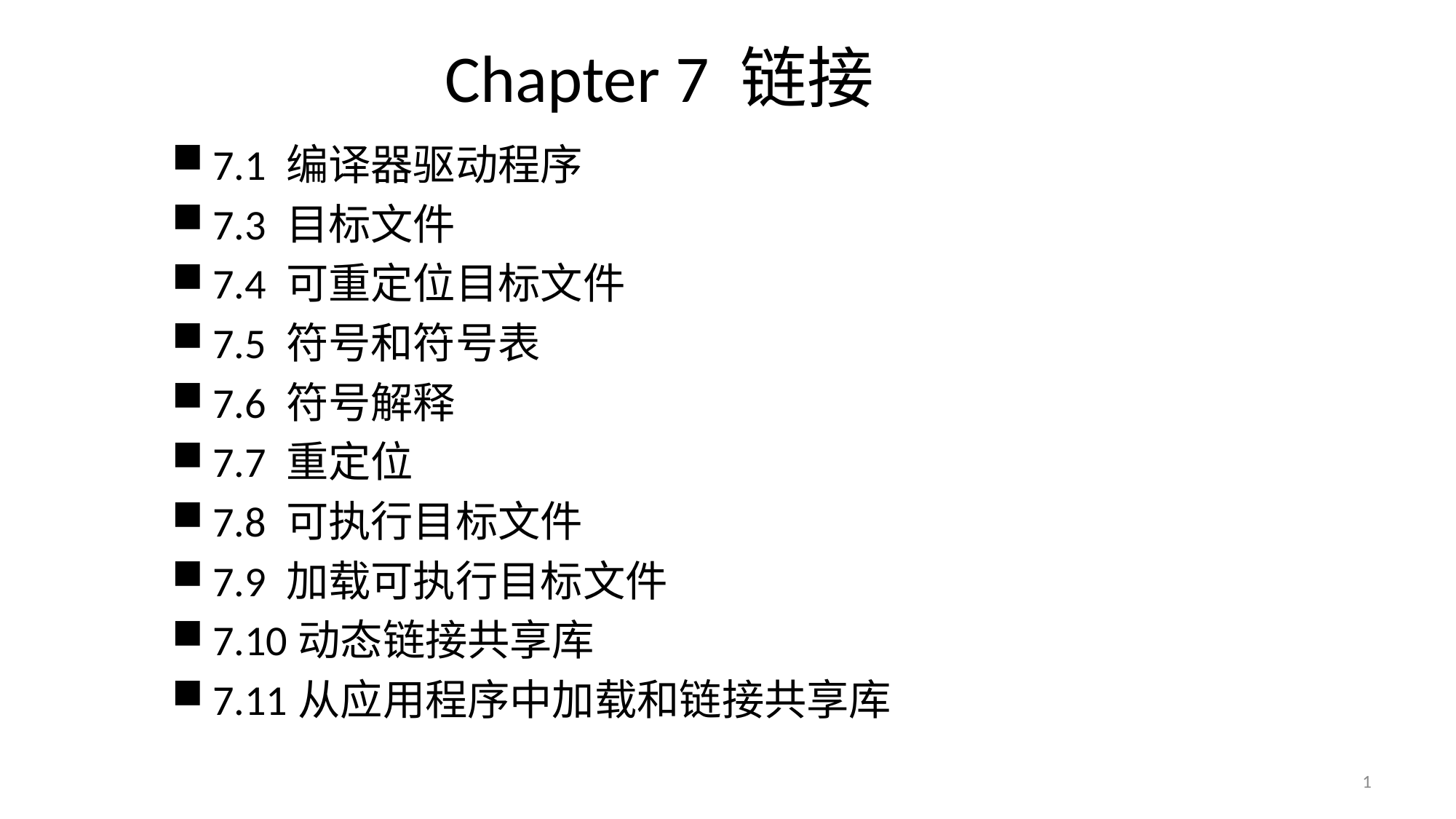

Chapter 7 链接
7.1 编译器驱动程序
7.3 目标文件
7.4 可重定位目标文件
7.5 符号和符号表
7.6 符号解释
7.7 重定位
7.8 可执行目标文件
7.9 加载可执行目标文件
7.10动态链接共享库
7.11从应用程序中加载和链接共享库
1